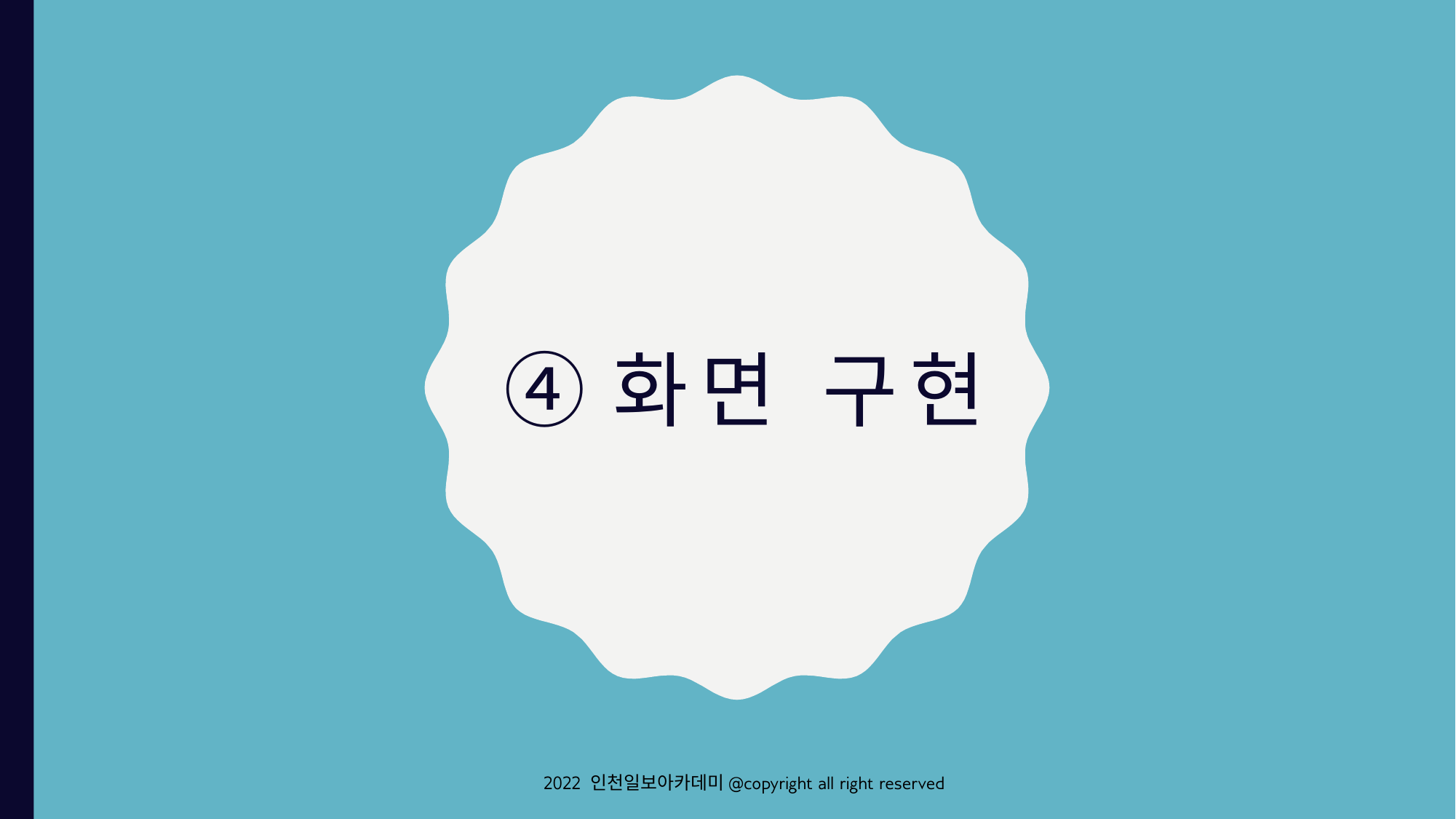

# 화면 구현
2022 인천일보아카데미@copyright all right reserved